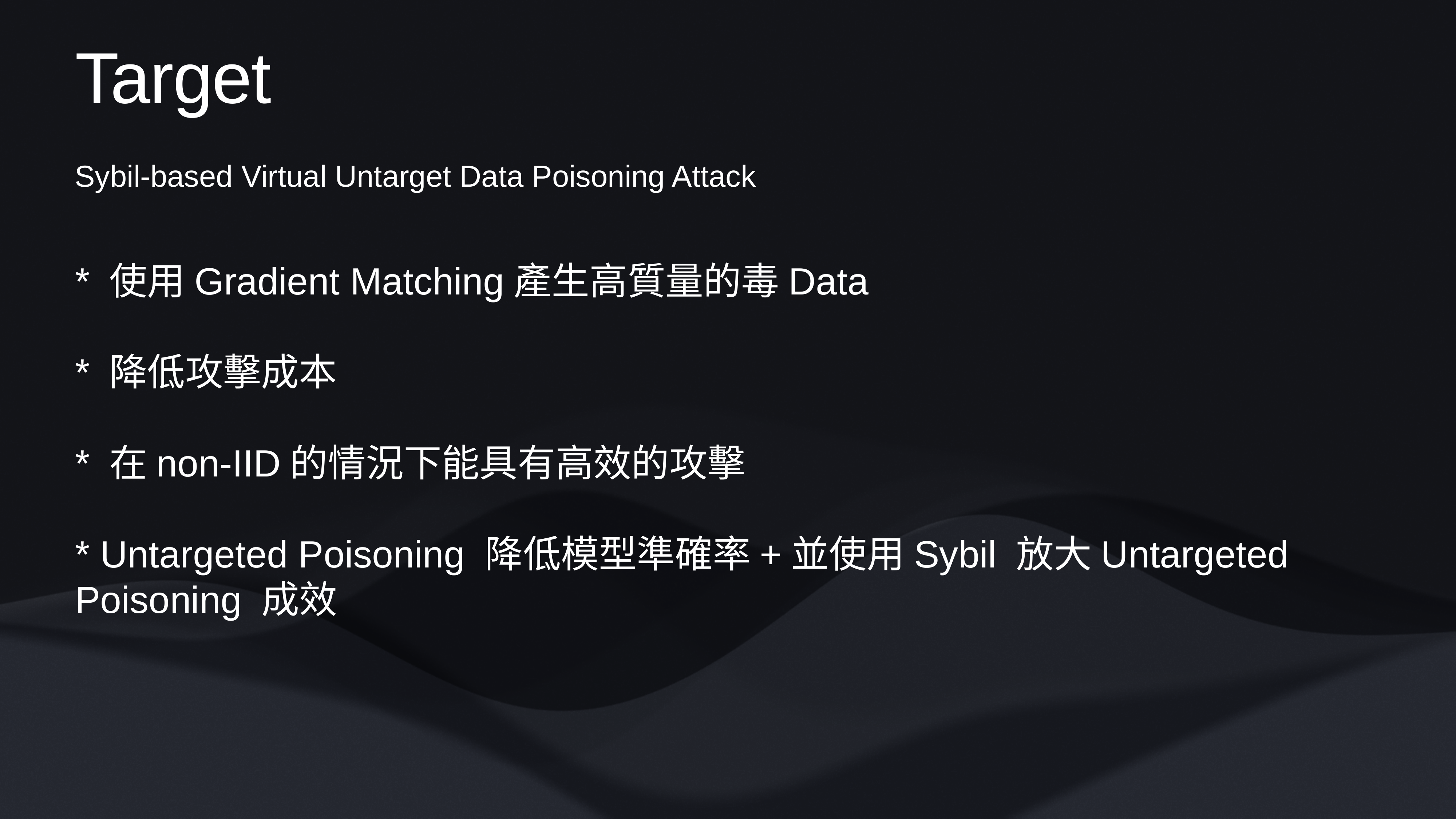

# Target
Sybil-based Virtual Untarget Data Poisoning Attack
* 使用Gradient Matching產生高質量的毒Data
* 降低攻擊成本
* 在non-IID的情況下能具有高效的攻擊
* Untargeted Poisoning 降低模型準確率+並使用Sybil 放大Untargeted Poisoning 成效